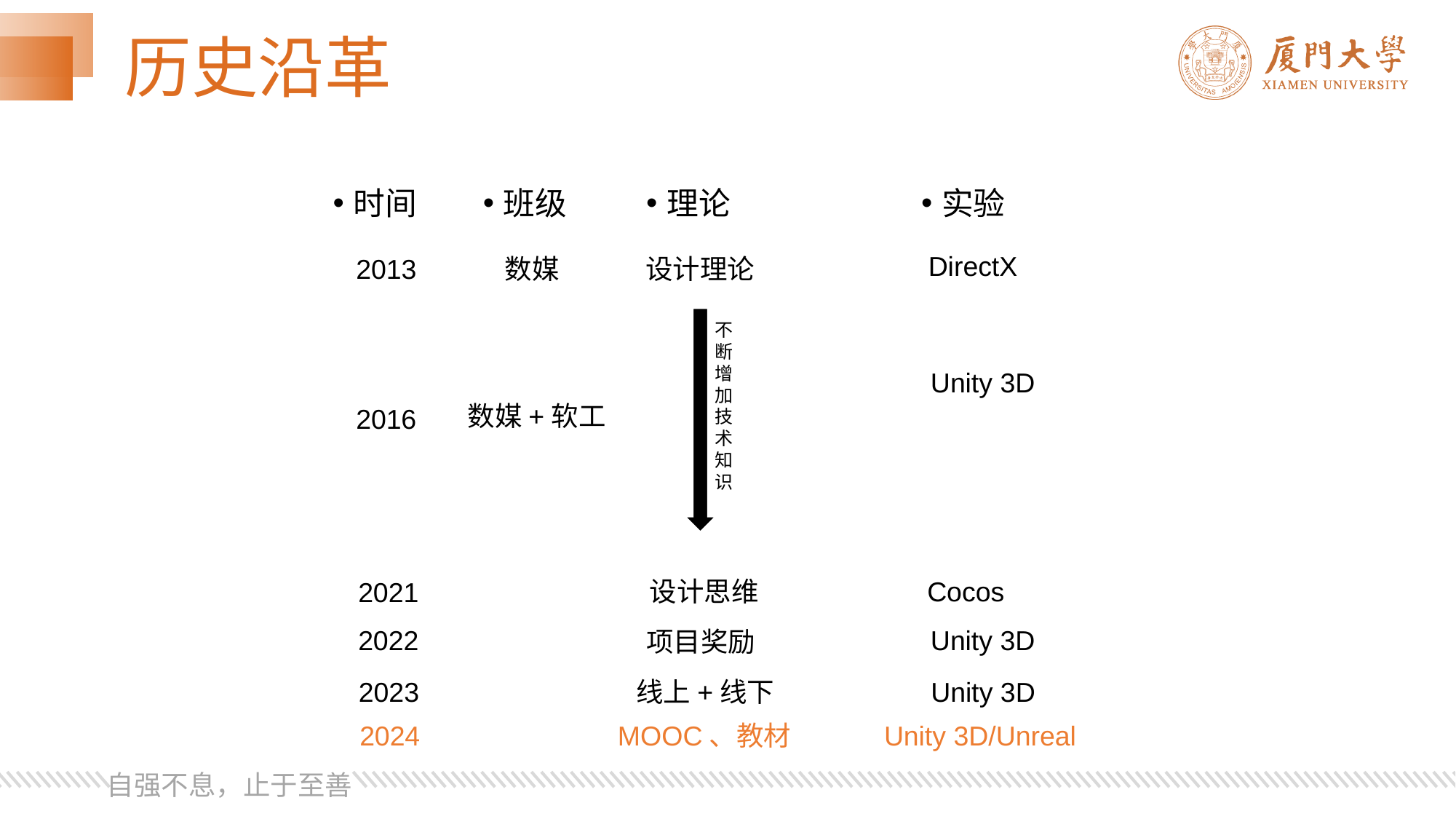

# 历史沿革
时间
班级
理论
实验
DirectX
2013
数媒
设计理论

不断增加技术知识
Unity 3D
数媒+软工
2016
设计思维
Cocos
2021
2022
Unity 3D
项目奖励
2023
线上+线下
Unity 3D
2024
MOOC、教材
Unity 3D/Unreal